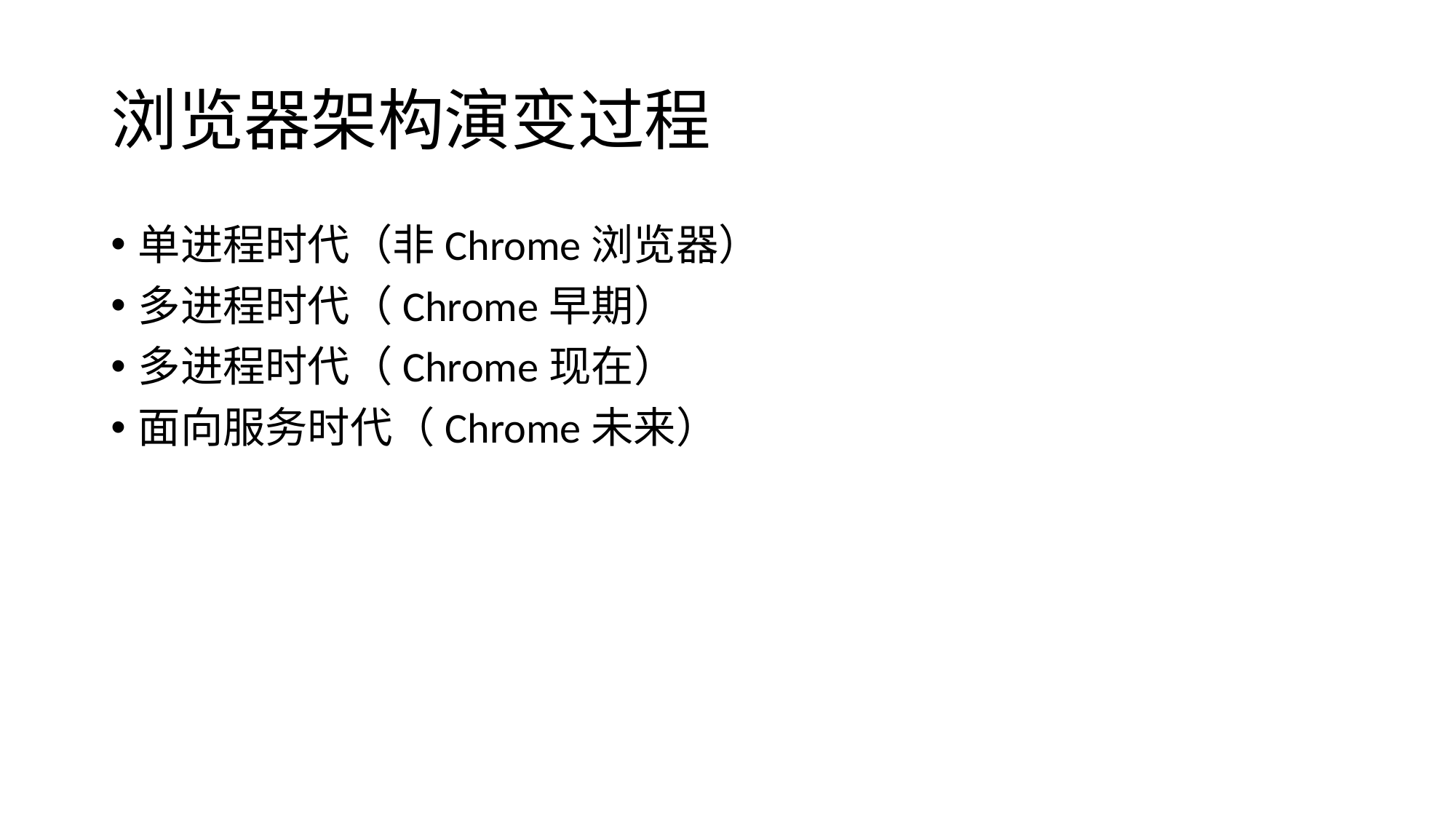

# 浏览器架构演变过程
单进程时代（非Chrome浏览器）
多进程时代（Chrome早期）
多进程时代（Chrome现在）
面向服务时代（Chrome未来）